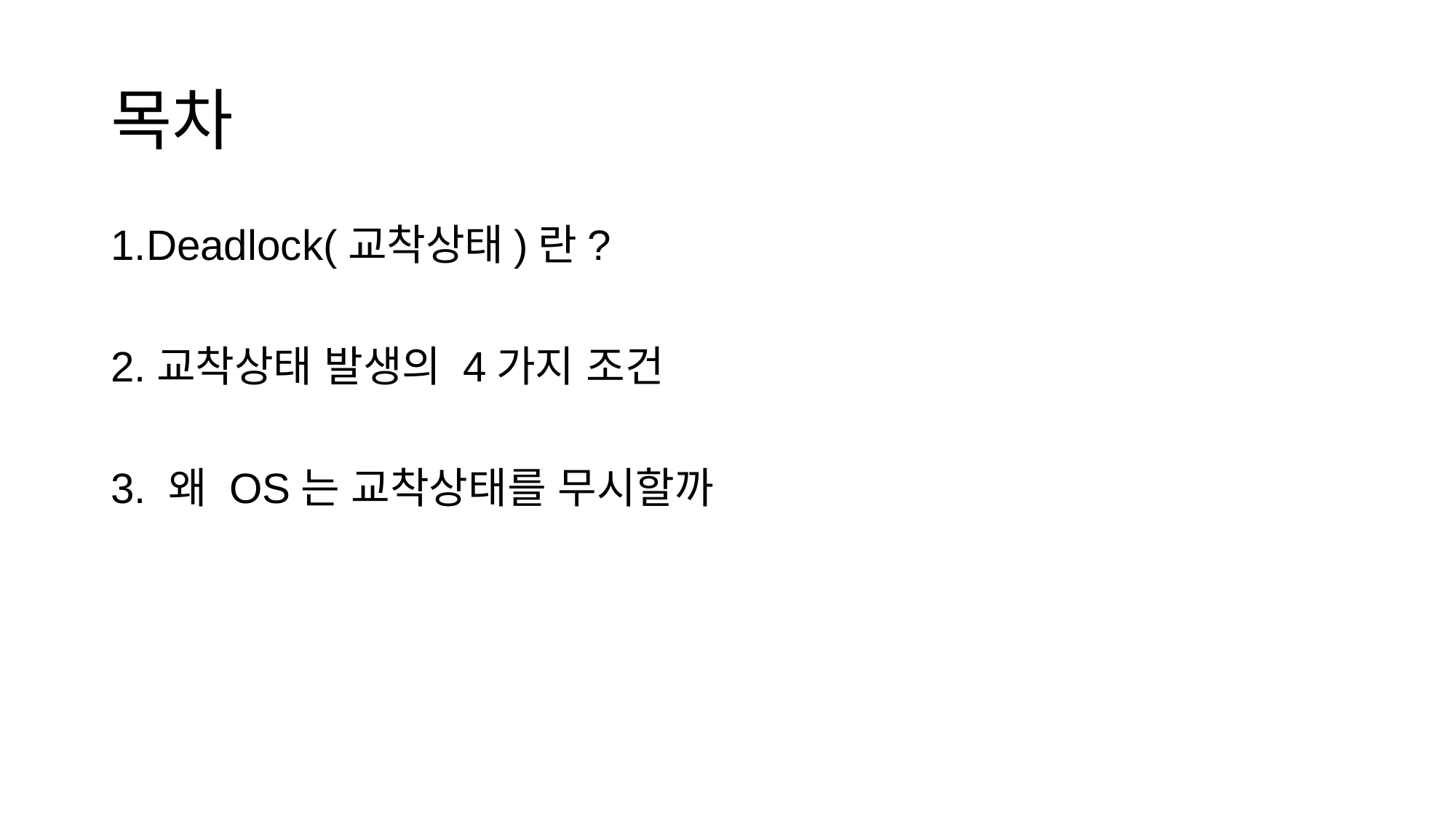

# 목차
1.Deadlock(교착상태)란?

2.교착상태 발생의 4가지 조건

3. 왜 OS는 교착상태를 무시할까